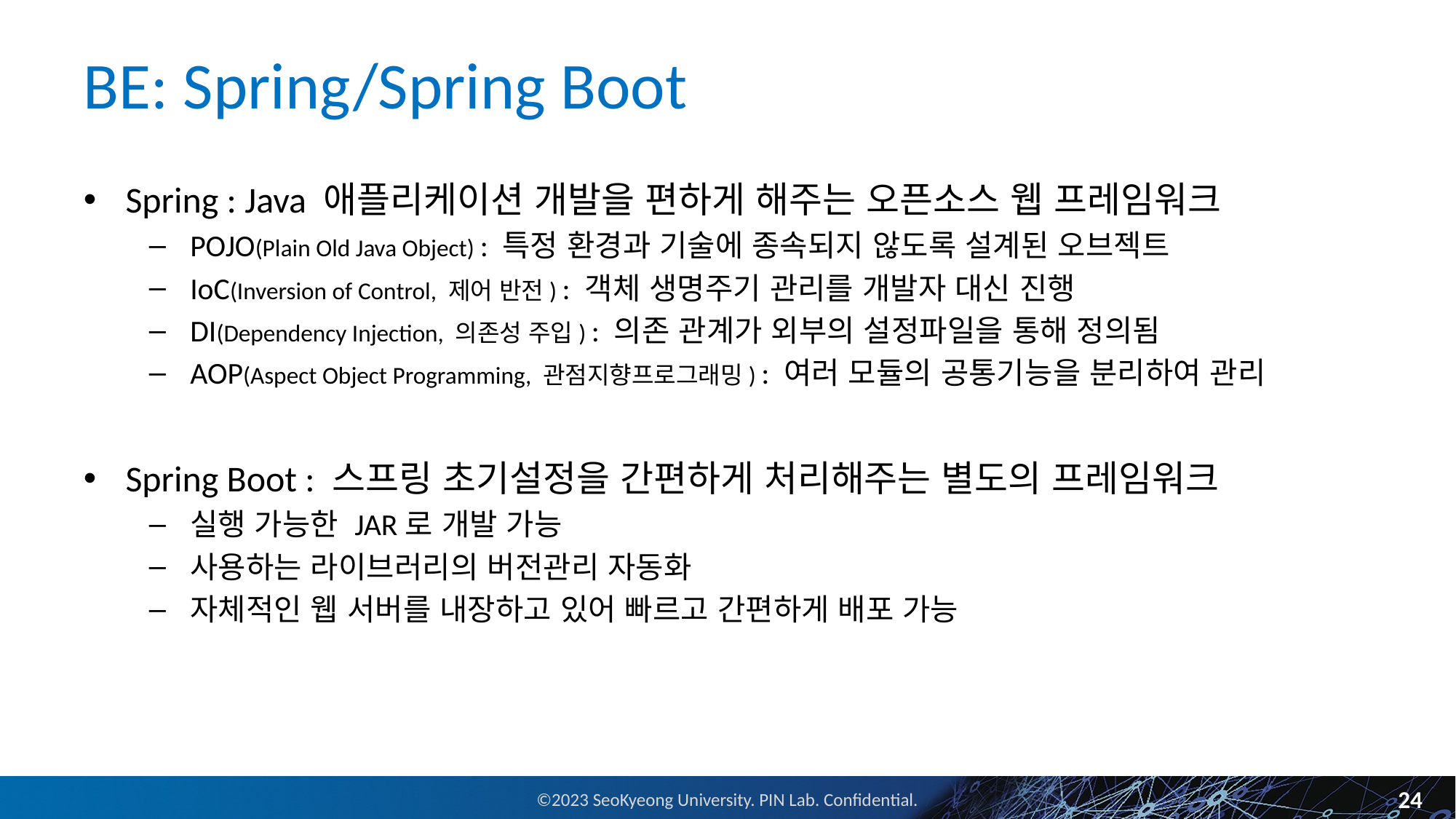

# BE: Spring/Spring Boot
Spring : Java 애플리케이션 개발을 편하게 해주는 오픈소스 웹 프레임워크
POJO(Plain Old Java Object) : 특정 환경과 기술에 종속되지 않도록 설계된 오브젝트
IoC(Inversion of Control, 제어 반전) : 객체 생명주기 관리를 개발자 대신 진행
DI(Dependency Injection, 의존성 주입) : 의존 관계가 외부의 설정파일을 통해 정의됨
AOP(Aspect Object Programming, 관점지향프로그래밍) : 여러 모듈의 공통기능을 분리하여 관리

Spring Boot : 스프링 초기설정을 간편하게 처리해주는 별도의 프레임워크
실행 가능한 JAR로 개발 가능
사용하는 라이브러리의 버전관리 자동화
자체적인 웹 서버를 내장하고 있어 빠르고 간편하게 배포 가능
24